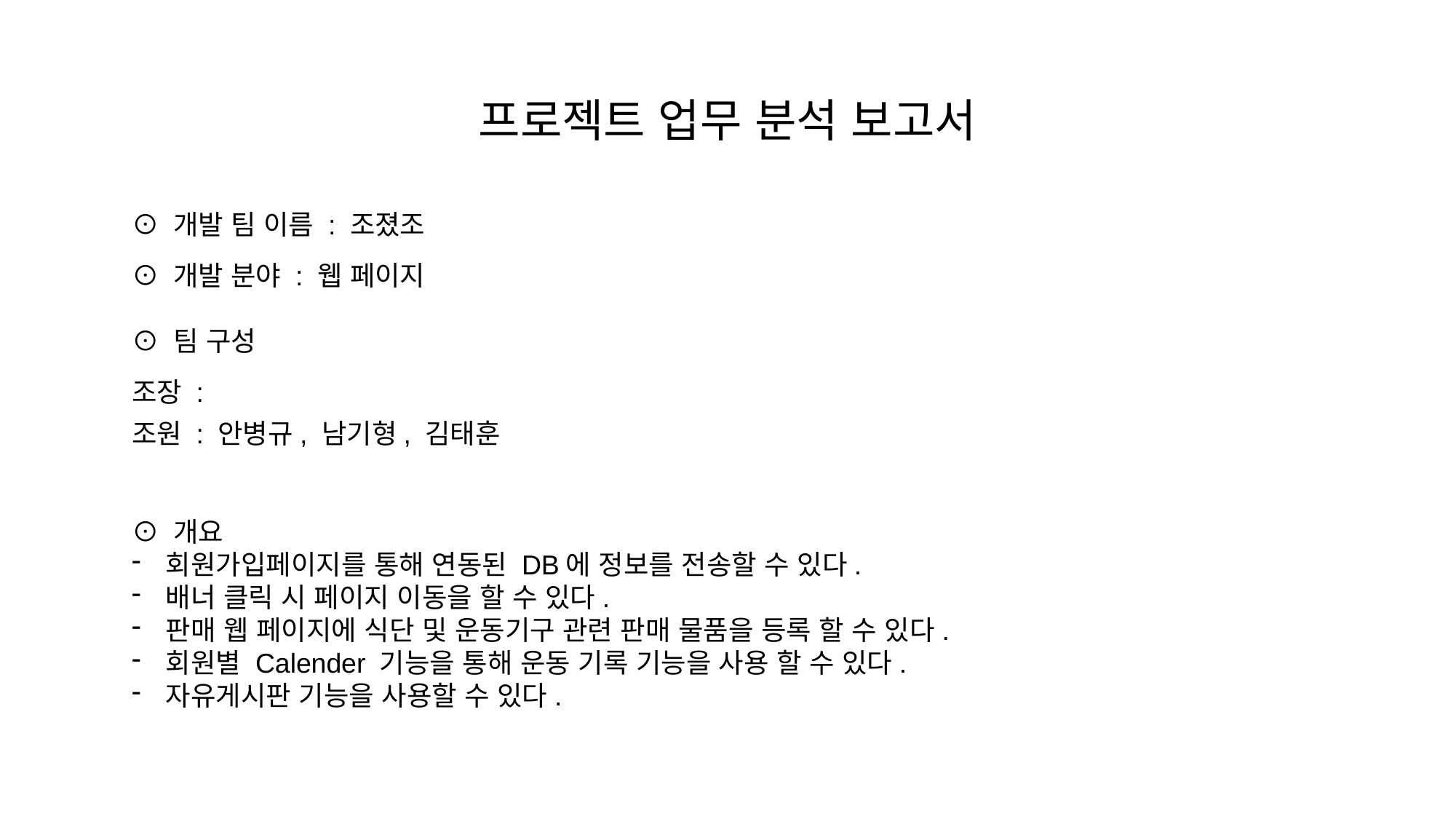

# 프로젝트 업무 분석 보고서
⊙ 개발 팀 이름 : 조졌조

⊙ 개발 분야 : 웹 페이지

⊙ 팀 구성

조장 :

조원 : 안병규, 남기형, 김태훈

⊙ 개요
회원가입페이지를 통해 연동된 DB에 정보를 전송할 수 있다.
배너 클릭 시 페이지 이동을 할 수 있다.
판매 웹 페이지에 식단 및 운동기구 관련 판매 물품을 등록 할 수 있다.
회원별 Calender 기능을 통해 운동 기록 기능을 사용 할 수 있다.
자유게시판 기능을 사용할 수 있다.